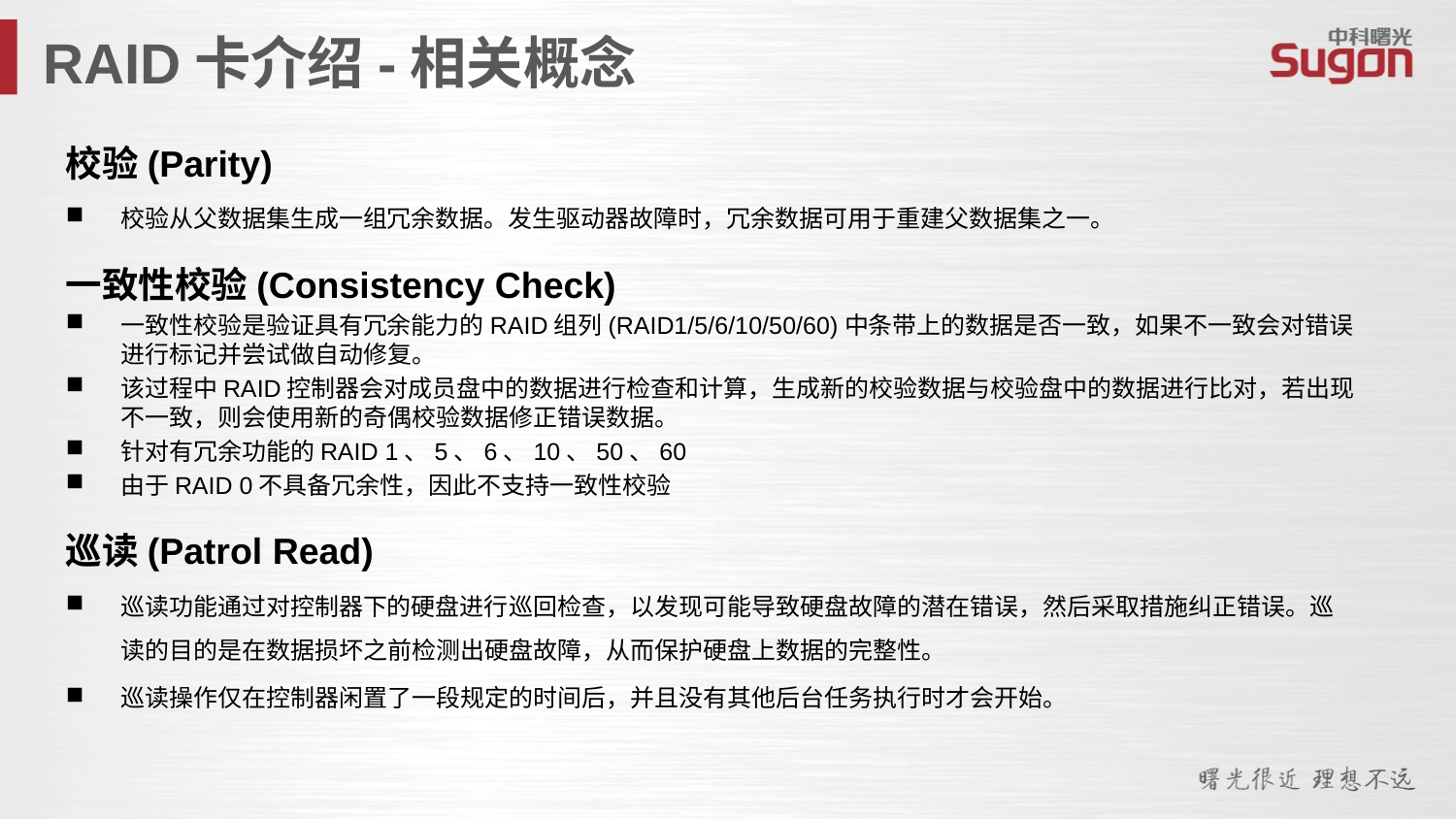

RAID卡介绍-相关概念

校验(Parity)
校验从父数据集生成一组冗余数据。发生驱动器故障时，冗余数据可用于重建父数据集之一。
一致性校验(Consistency Check)
一致性校验是验证具有冗余能力的RAID组列(RAID1/5/6/10/50/60)中条带上的数据是否一致，如果不一致会对错误进行标记并尝试做自动修复。
该过程中RAID控制器会对成员盘中的数据进行检查和计算，生成新的校验数据与校验盘中的数据进行比对，若出现不一致，则会使用新的奇偶校验数据修正错误数据。
针对有冗余功能的RAID 1、5、6、10、50、60
由于RAID 0不具备冗余性，因此不支持一致性校验
巡读(Patrol Read)
巡读功能通过对控制器下的硬盘进行巡回检查，以发现可能导致硬盘故障的潜在错误，然后采取措施纠正错误。巡读的目的是在数据损坏之前检测出硬盘故障，从而保护硬盘上数据的完整性。
巡读操作仅在控制器闲置了一段规定的时间后，并且没有其他后台任务执行时才会开始。